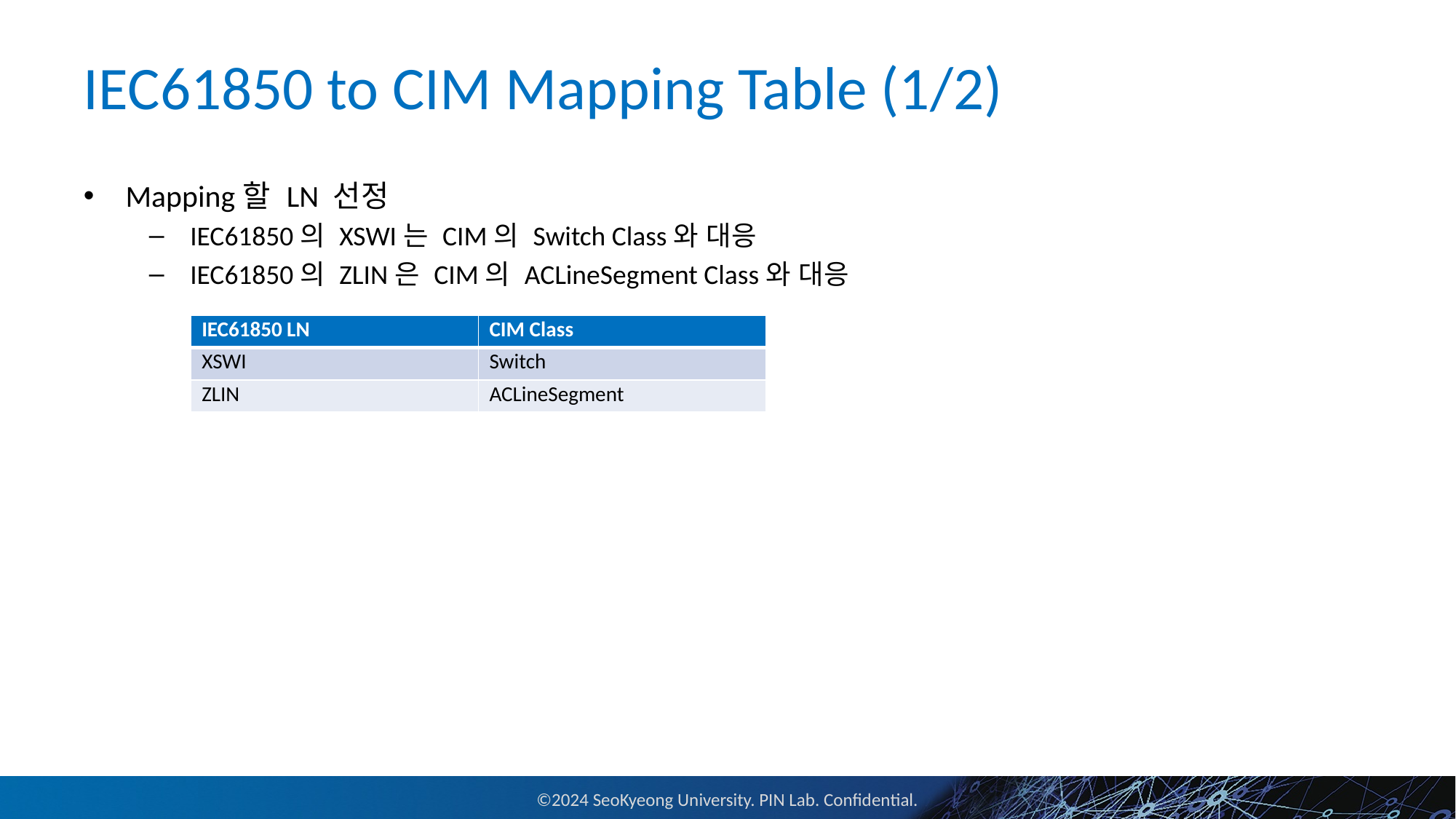

# IEC61850 to CIM Mapping Table (1/2)
Mapping할 LN 선정
IEC61850의 XSWI는 CIM의 Switch Class와 대응
IEC61850의 ZLIN은 CIM의 ACLineSegment Class와 대응

| IEC61850 LN | CIM Class |
| --- | --- |
| XSWI | Switch |
| ZLIN | ACLineSegment |